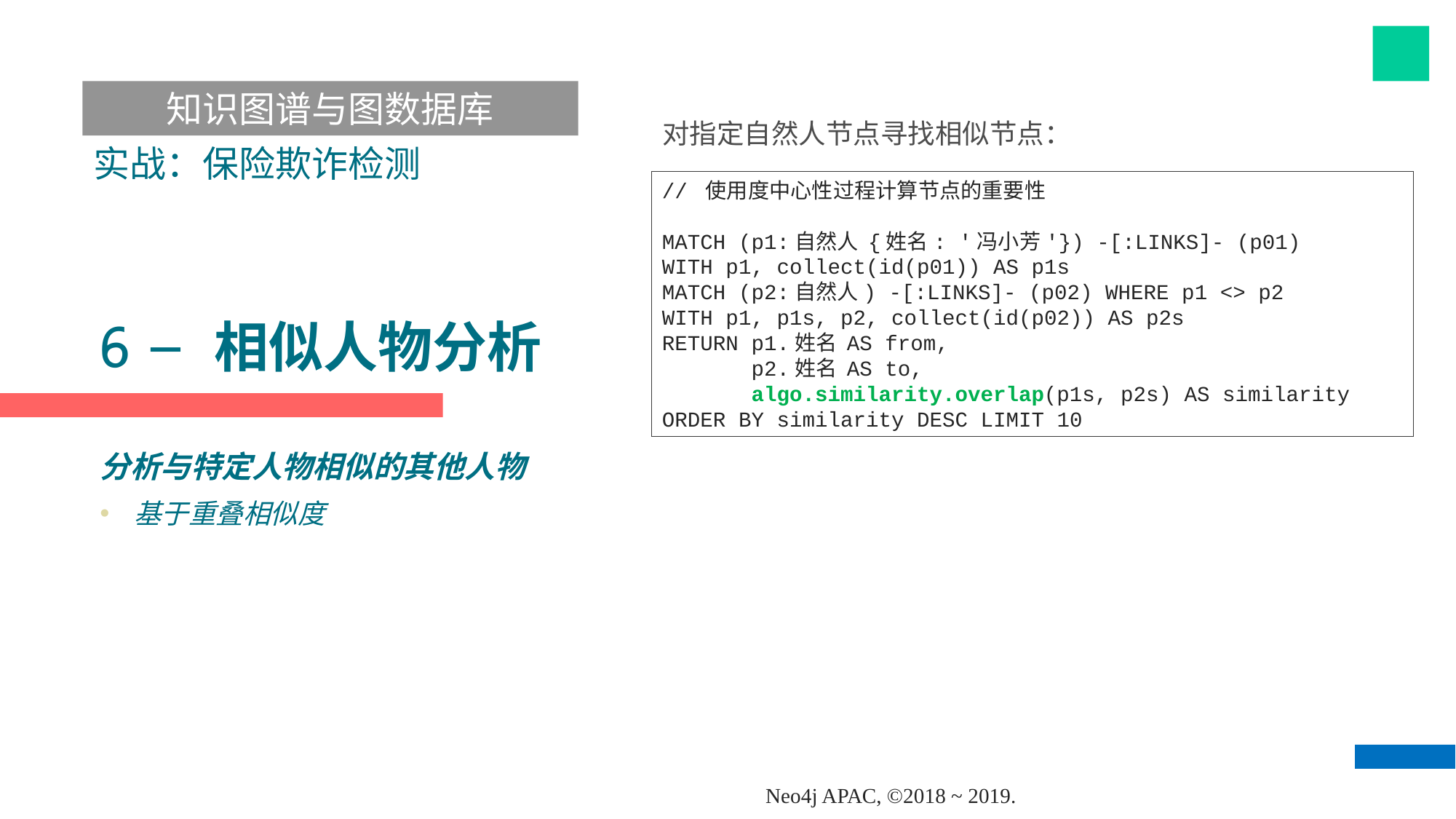

知识图谱与图数据库
对指定自然人节点寻找相似节点：

实战：保险欺诈检测
// 使用度中心性过程计算节点的重要性

MATCH (p1:自然人 {姓名: '冯小芳'}) -[:LINKS]- (p01)
WITH p1, collect(id(p01)) AS p1s
MATCH (p2:自然人) -[:LINKS]- (p02) WHERE p1 <> p2
WITH p1, p1s, p2, collect(id(p02)) AS p2s
RETURN p1.姓名 AS from,
       p2.姓名 AS to,
       algo.similarity.overlap(p1s, p2s) AS similarity
ORDER BY similarity DESC LIMIT 10
# 6 – 相似人物分析
分析与特定人物相似的其他人物
基于重叠相似度